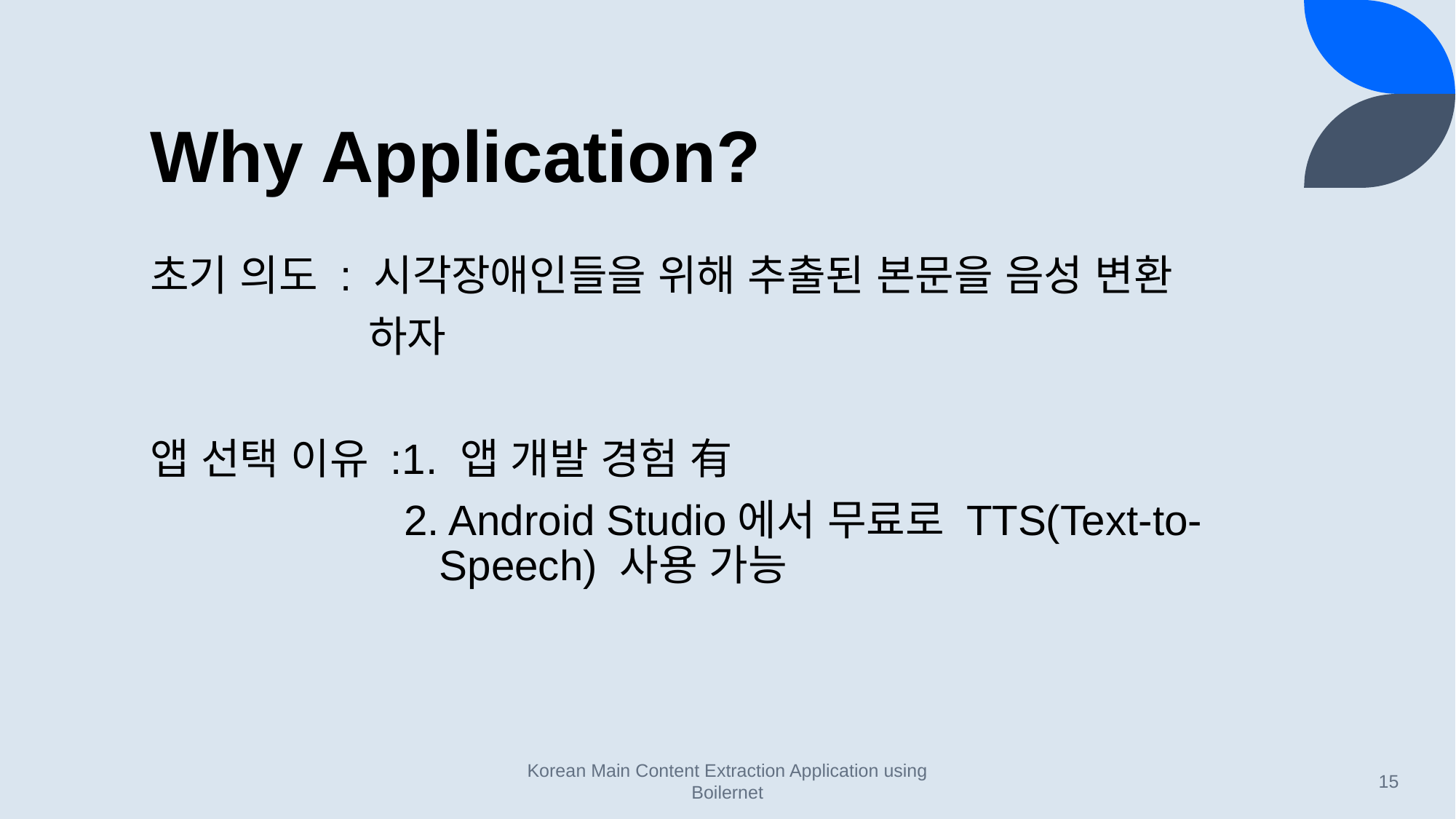

# Why Application?
초기 의도 : 시각장애인들을 위해 추출된 본문을 음성 변환
		하자

앱 선택 이유 :1. 앱 개발 경험 有
		   2. Android Studio에서 무료로 TTS(Text-to-			      Speech) 사용 가능
Korean Main Content Extraction Application using Boilernet
15